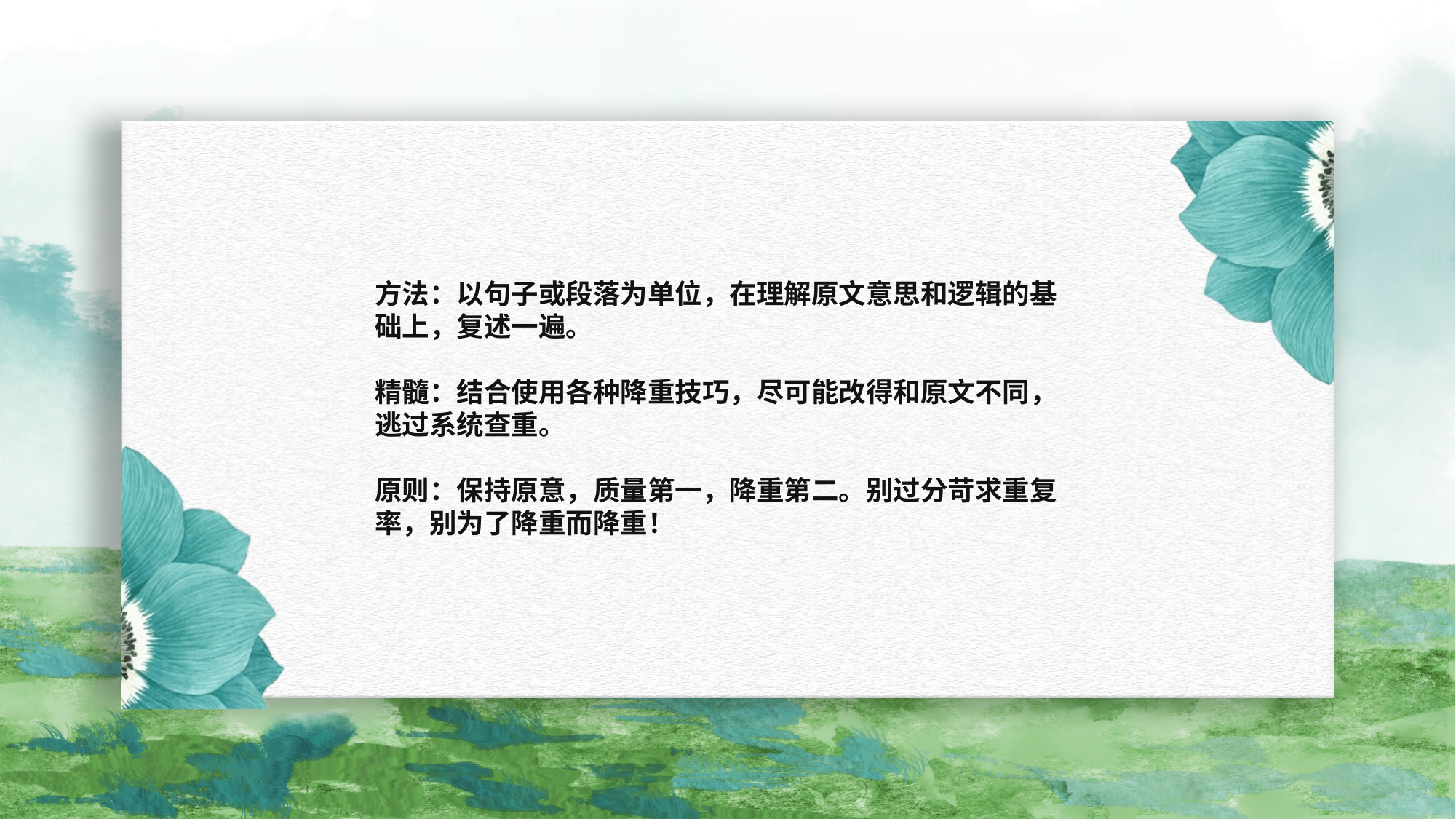

方法：以句子或段落为单位，在理解原文意思和逻辑的基础上，复述一遍。

精髓：结合使用各种降重技巧，尽可能改得和原文不同，逃过系统查重。

原则：保持原意，质量第一，降重第二。别过分苛求重复率，别为了降重而降重！